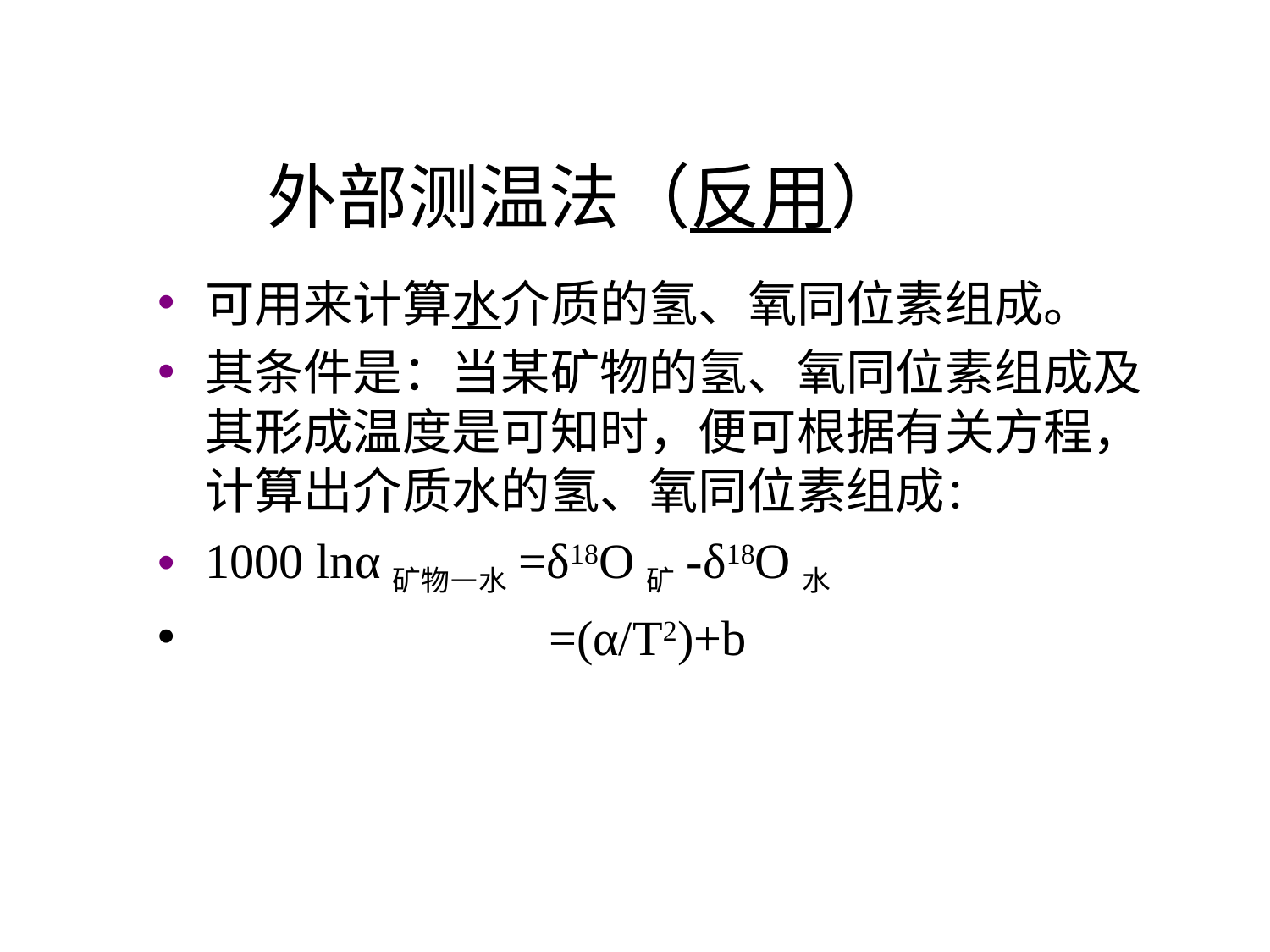

外部测温法（反用）
可用来计算水介质的氢、氧同位素组成。
其条件是：当某矿物的氢、氧同位素组成及其形成温度是可知时，便可根据有关方程，计算出介质水的氢、氧同位素组成：
1000 lnα矿物—水=δ18O矿-δ18O水
                            =(α/T2)+b